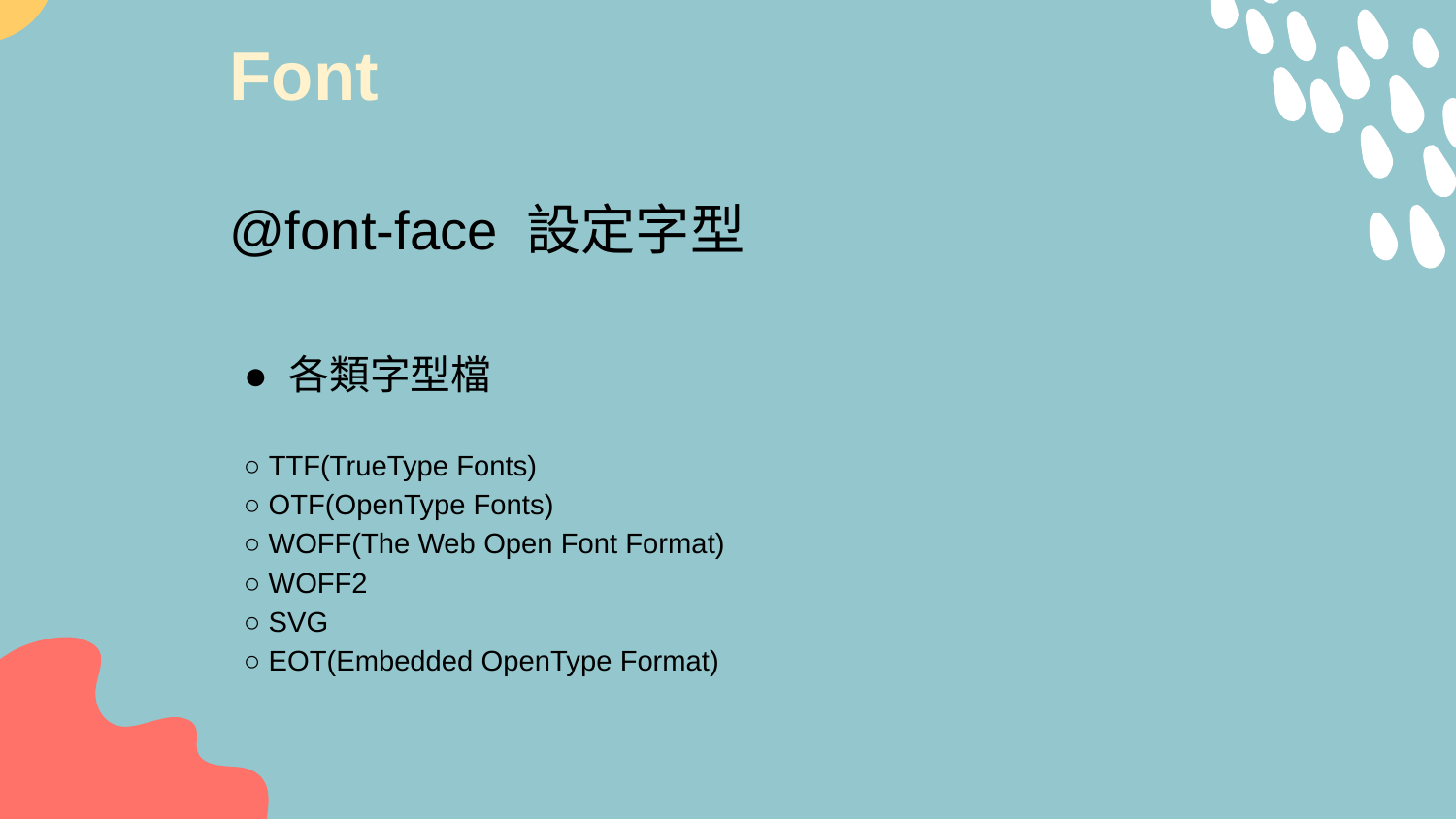

# Font

@font-face 設定字型
● 各類字型檔
○ TTF(TrueType Fonts)
○ OTF(OpenType Fonts)
○ WOFF(The Web Open Font Format)
○ WOFF2
○ SVG
○ EOT(Embedded OpenType Format)